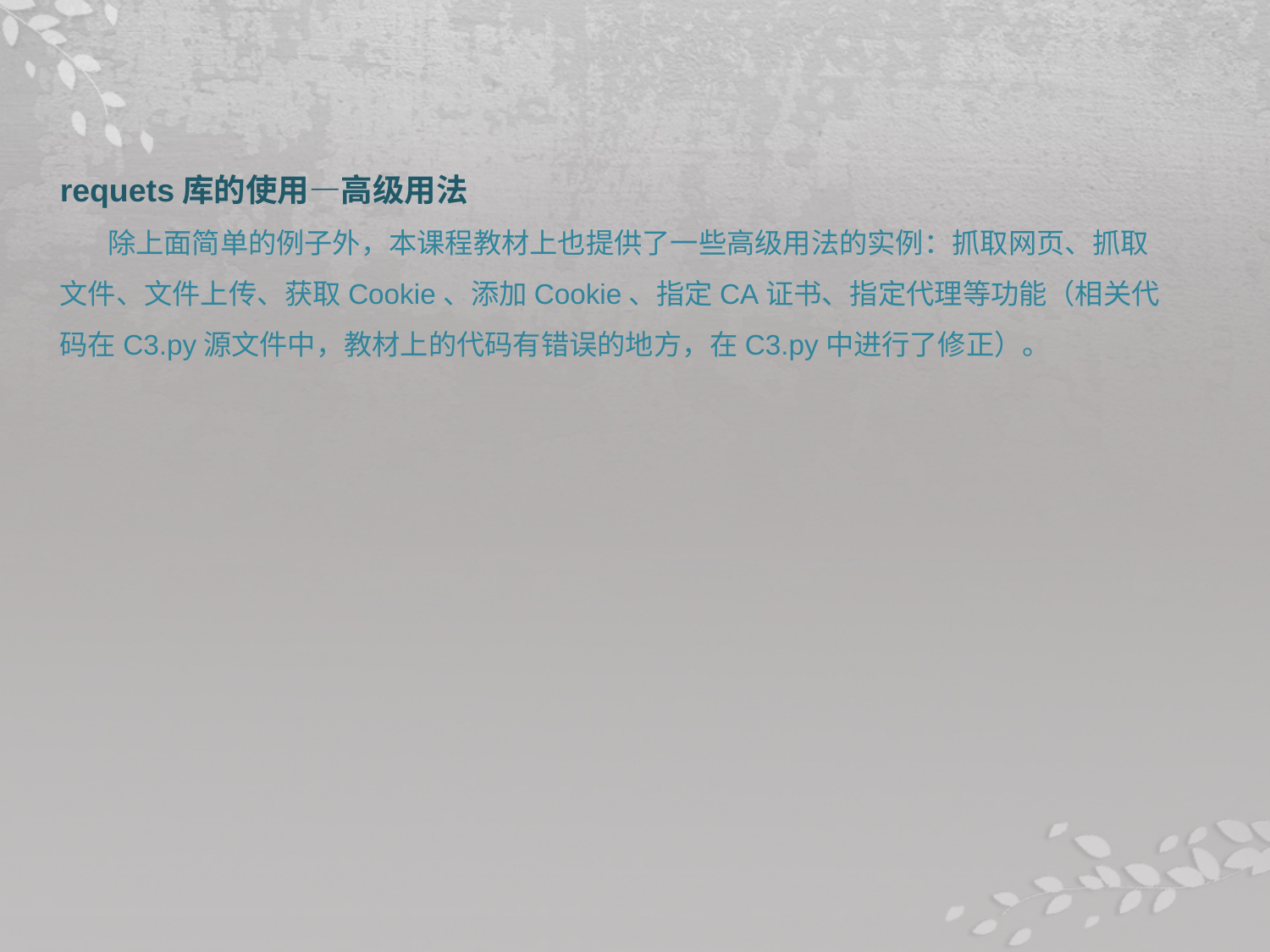

requets库的使用—高级用法
除上面简单的例子外，本课程教材上也提供了一些高级用法的实例：抓取网页、抓取文件、文件上传、获取Cookie、添加Cookie、指定CA证书、指定代理等功能（相关代码在C3.py源文件中，教材上的代码有错误的地方，在C3.py中进行了修正）。